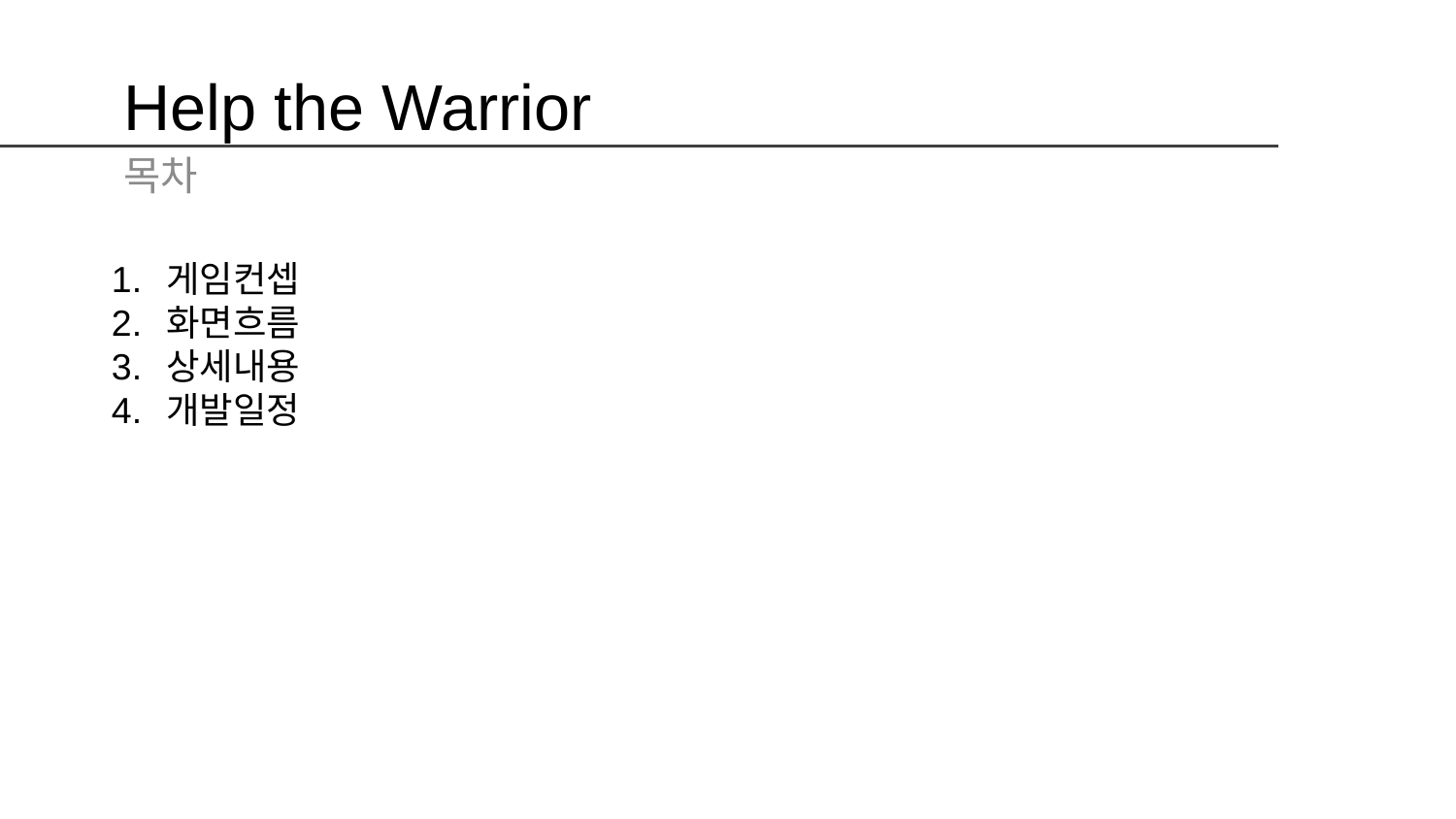

# Help the Warrior
목차
게임컨셉
화면흐름
상세내용
개발일정